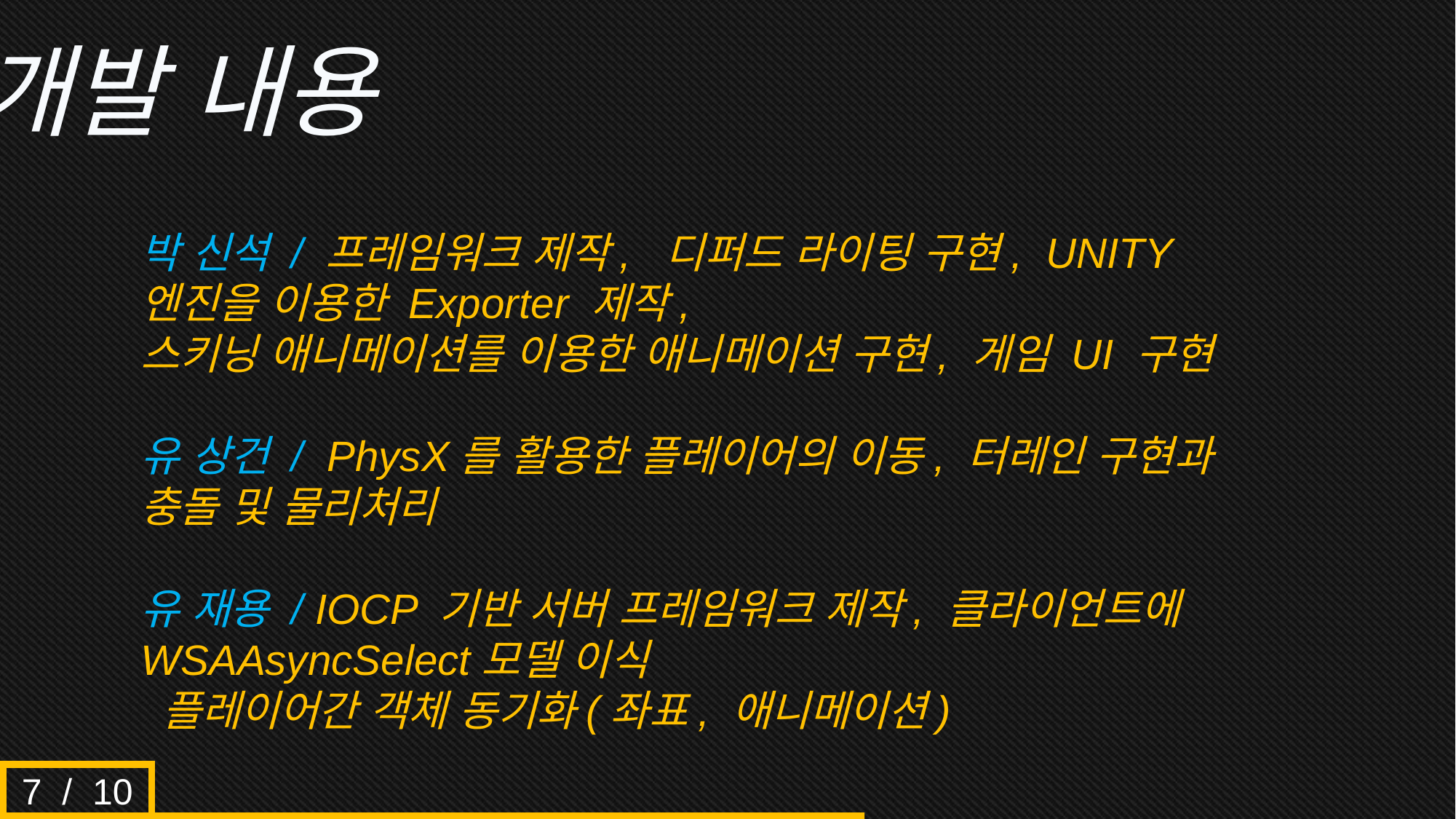

개발 내용
박 신석 / 프레임워크 제작,  디퍼드 라이팅 구현,  UNITY엔진을 이용한 Exporter 제작,
스키닝 애니메이션를 이용한 애니메이션 구현, 게임 UI 구현

유 상건 /  PhysX를 활용한 플레이어의 이동, 터레인 구현과 충돌 및 물리처리

유 재용 / IOCP 기반 서버 프레임워크 제작, 클라이언트에 WSAAsyncSelect모델 이식
 플레이어간 객체 동기화(좌표, 애니메이션)
7  /  10